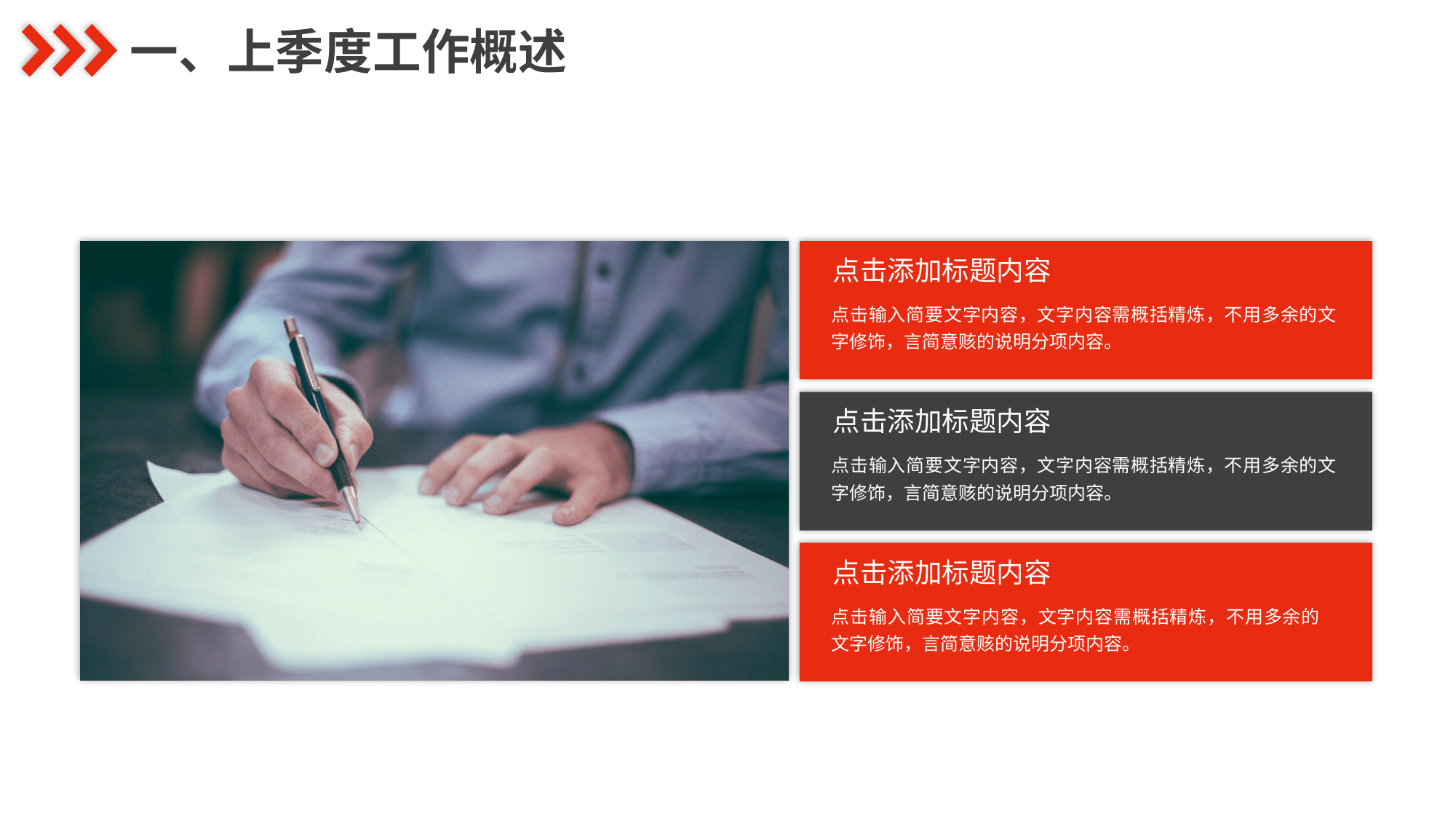

一、上季度工作概述

点击添加标题内容
点击输入简要文字内容，文字内容需概括精炼，不用多余的文字修饰，言简意赅的说明分项内容。

点击添加标题内容
点击输入简要文字内容，文字内容需概括精炼，不用多余的文字修饰，言简意赅的说明分项内容。

点击添加标题内容
点击输入简要文字内容，文字内容需概括精炼，不用多余的文字修饰，言简意赅的说明分项内容。